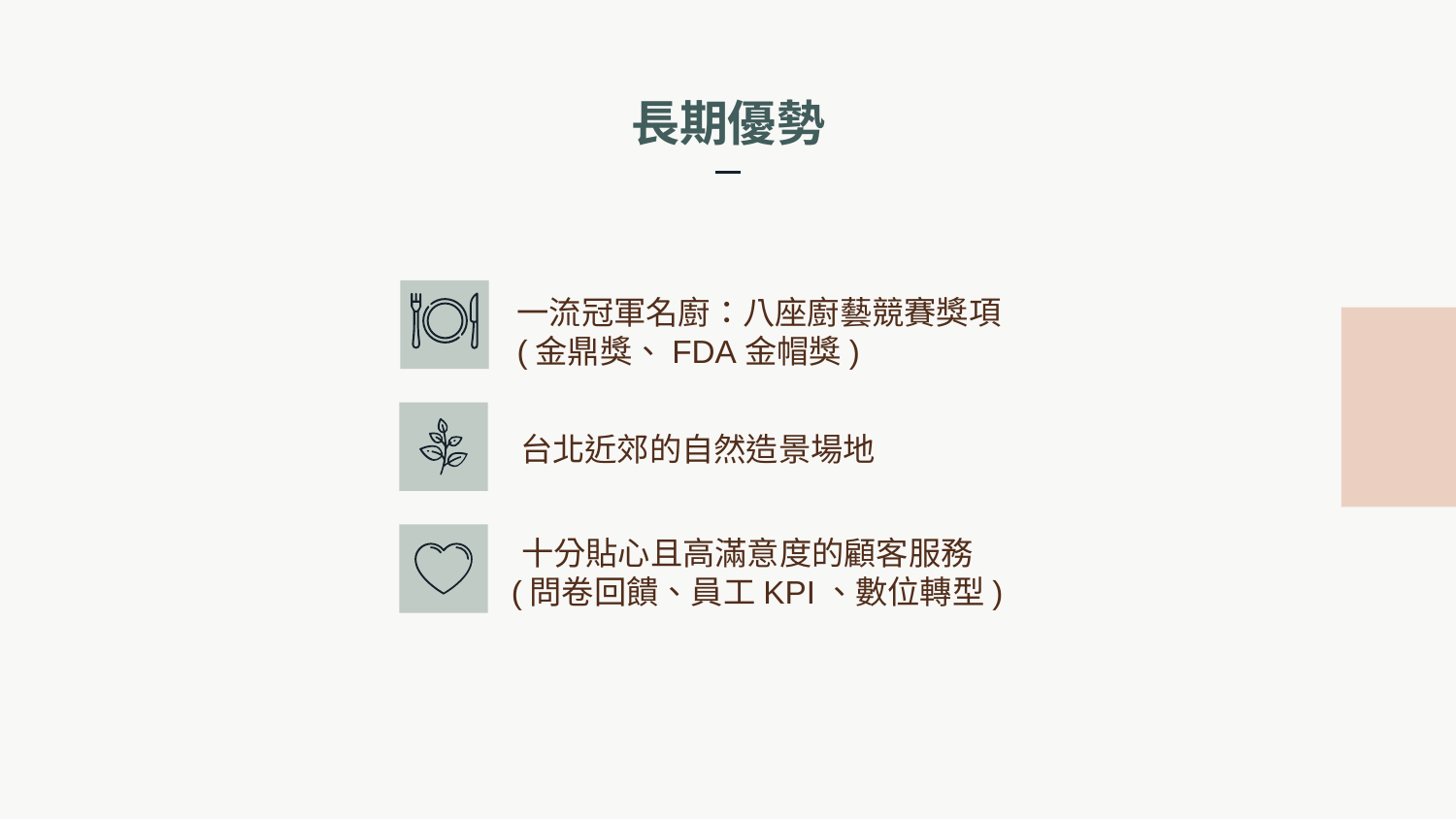

# 長期優勢
一流冠軍名廚：八座廚藝競賽獎項
(金鼎獎、FDA金帽獎)

台北近郊的自然造景場地

       十分貼心且高滿意度的顧客服務
(問卷回饋、員工KPI、數位轉型)